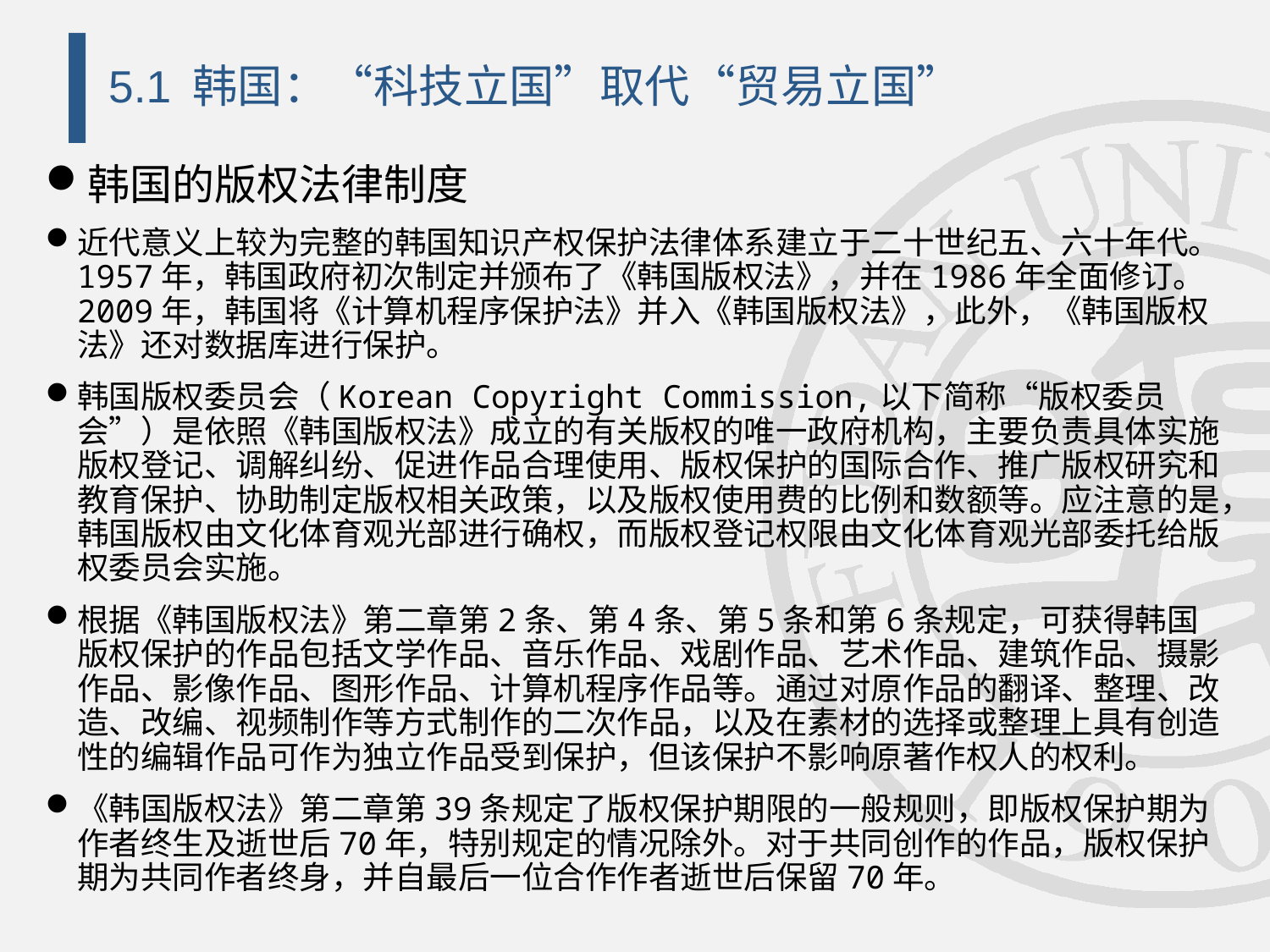

# 5.1 韩国：“科技立国”取代“贸易立国”
韩国的版权法律制度
近代意义上较为完整的韩国知识产权保护法律体系建立于二十世纪五、六十年代。1957年，韩国政府初次制定并颁布了《韩国版权法》，并在1986年全面修订。2009年，韩国将《计算机程序保护法》并入《韩国版权法》，此外，《韩国版权法》还对数据库进行保护。
韩国版权委员会（Korean Copyright Commission,以下简称“版权委员会”）是依照《韩国版权法》成立的有关版权的唯一政府机构，主要负责具体实施版权登记、调解纠纷、促进作品合理使用、版权保护的国际合作、推广版权研究和教育保护、协助制定版权相关政策，以及版权使用费的比例和数额等。应注意的是，韩国版权由文化体育观光部进行确权，而版权登记权限由文化体育观光部委托给版权委员会实施。
根据《韩国版权法》第二章第2条、第4条、第5条和第6条规定，可获得韩国版权保护的作品包括文学作品、音乐作品、戏剧作品、艺术作品、建筑作品、摄影作品、影像作品、图形作品、计算机程序作品等。通过对原作品的翻译、整理、改造、改编、视频制作等方式制作的二次作品，以及在素材的选择或整理上具有创造性的编辑作品可作为独立作品受到保护，但该保护不影响原著作权人的权利。
《韩国版权法》第二章第39条规定了版权保护期限的一般规则，即版权保护期为作者终生及逝世后70年，特别规定的情况除外。对于共同创作的作品，版权保护期为共同作者终身，并自最后一位合作作者逝世后保留70年。